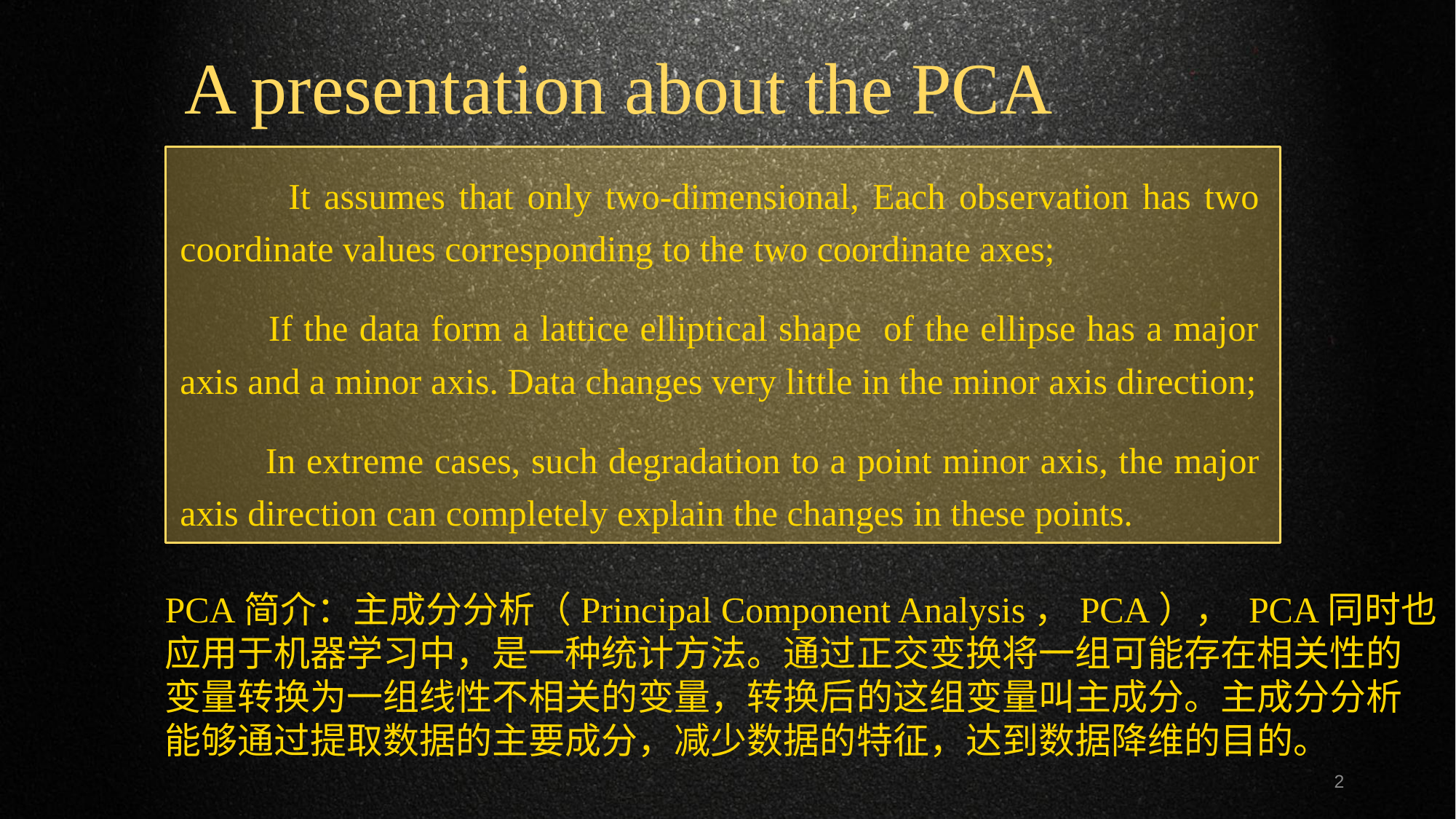

A presentation about the PCA

        It assumes that only two-dimensional, Each observation has two coordinate values corresponding to the two coordinate axes;
        If the data form a lattice elliptical shape  of the ellipse has a major axis and a minor axis. Data changes very little in the minor axis direction;
        In extreme cases, such degradation to a point minor axis, the major axis direction can completely explain the changes in these points.

PCA简介：主成分分析（Principal Component Analysis，PCA）， PCA同时也
应用于机器学习中，是一种统计方法。通过正交变换将一组可能存在相关性的
变量转换为一组线性不相关的变量，转换后的这组变量叫主成分。主成分分析
能够通过提取数据的主要成分，减少数据的特征，达到数据降维的目的。

2